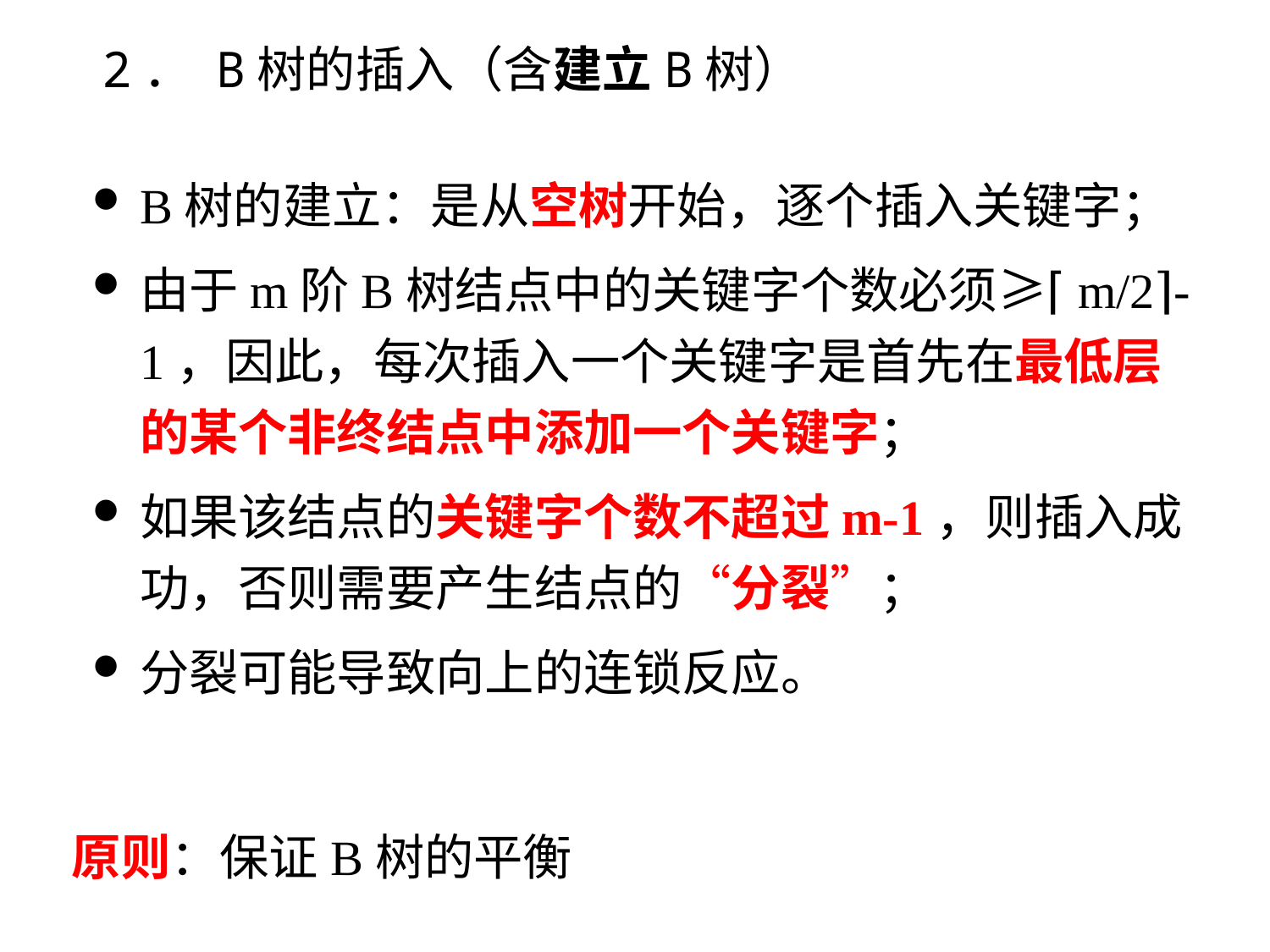

# 2． B树的插入（含建立B树）
B树的建立：是从空树开始，逐个插入关键字；
由于m阶B树结点中的关键字个数必须≥⌈m/2⌉-1，因此，每次插入一个关键字是首先在最低层的某个非终结点中添加一个关键字；
如果该结点的关键字个数不超过m-1，则插入成功，否则需要产生结点的“分裂”；
分裂可能导致向上的连锁反应。
原则：保证B树的平衡